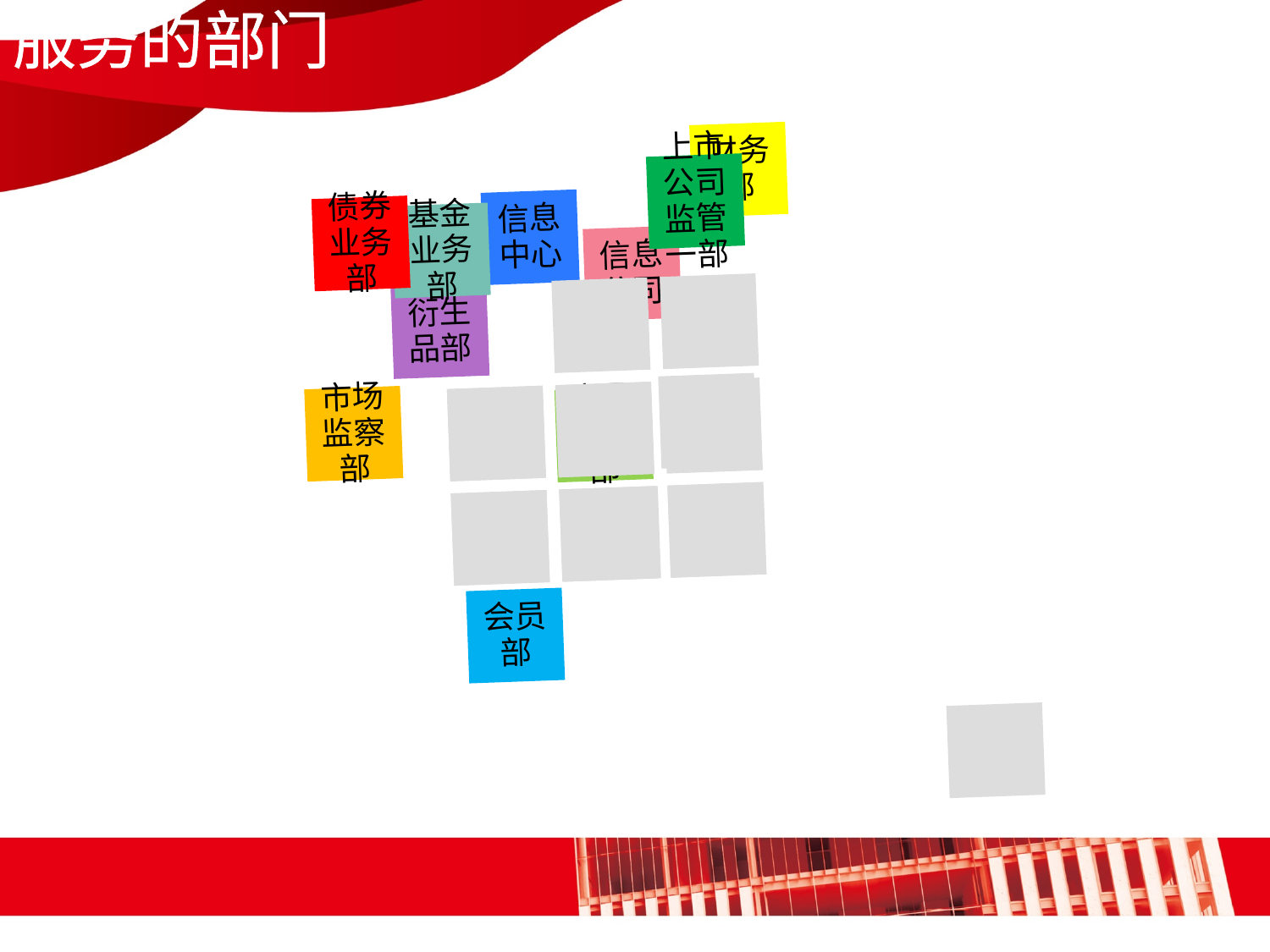

服务的部门
财务部
信息中心
衍生品部

交易管理部

会员部

上市公司监管一部
债券业务部

基金业务部
信息公司

市场监察部